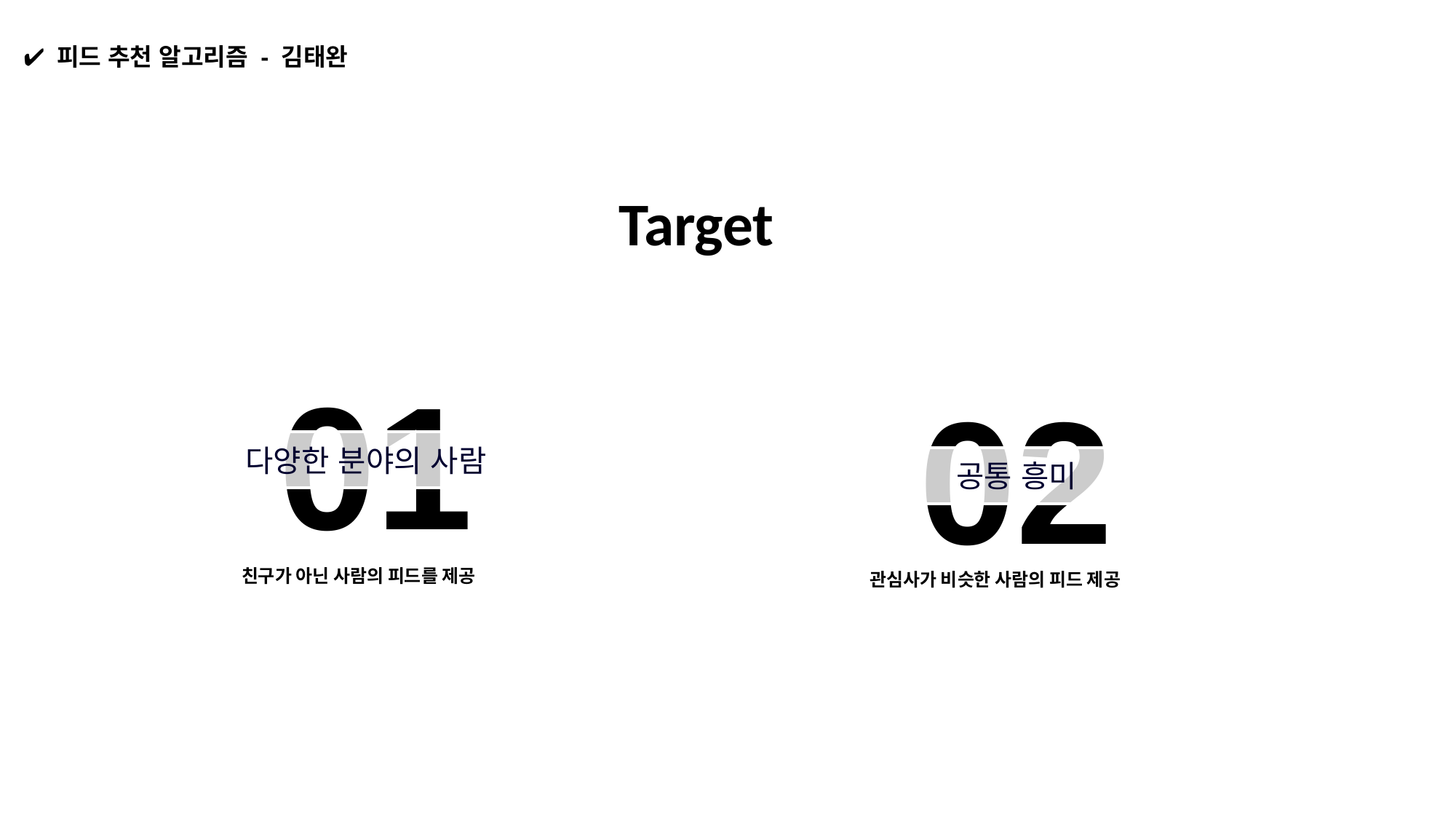

✔️ 피드 추천 알고리즘 - 김태완
Target
01
02
다양한 분야의 사람
공통 흥미
친구가 아닌 사람의 피드를 제공

관심사가 비슷한 사람의 피드 제공